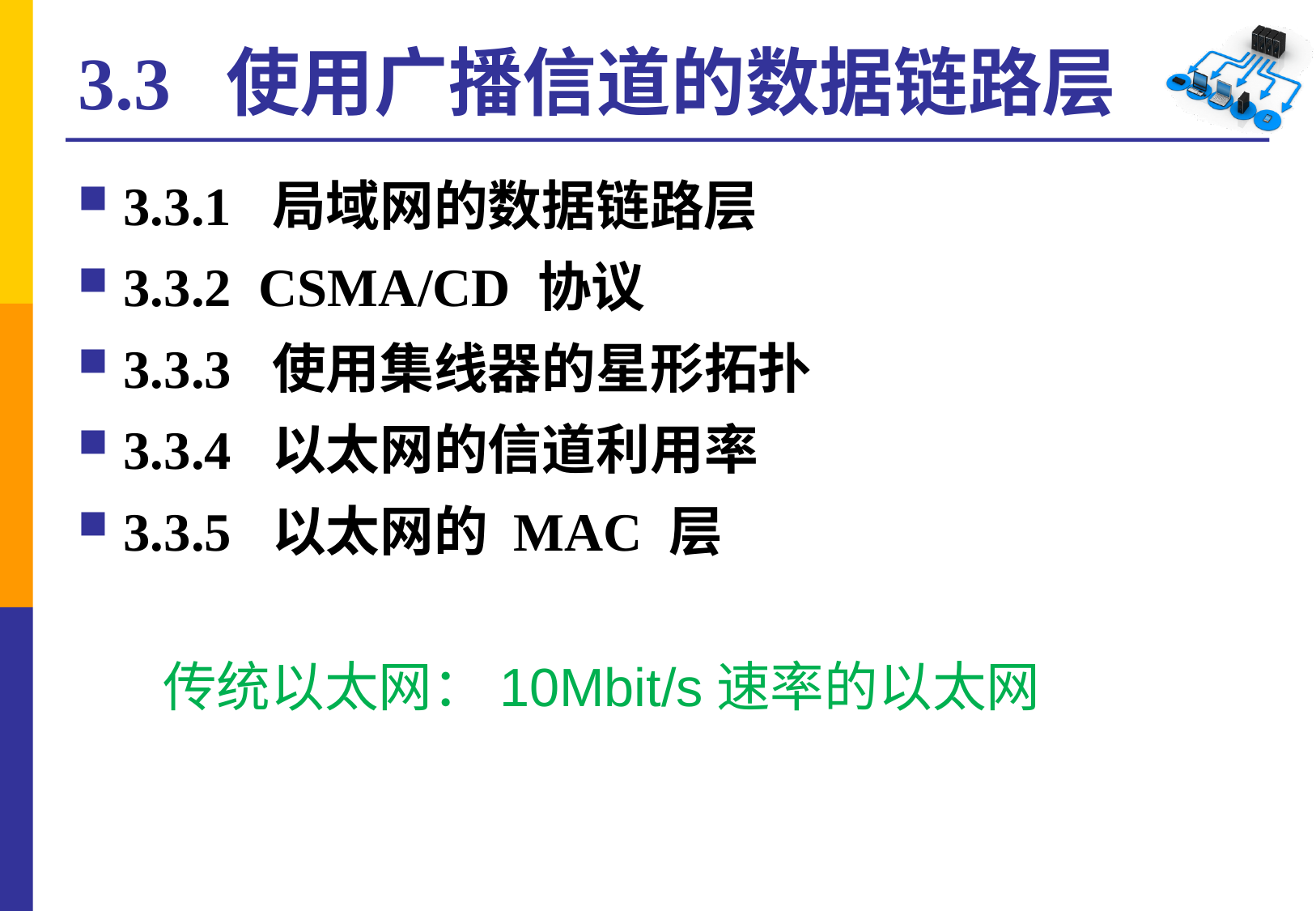

# 3.3  使用广播信道的数据链路层
3.3.1  局域网的数据链路层
3.3.2  CSMA/CD 协议
3.3.3  使用集线器的星形拓扑
3.3.4  以太网的信道利用率
3.3.5  以太网的 MAC 层
传统以太网：10Mbit/s速率的以太网